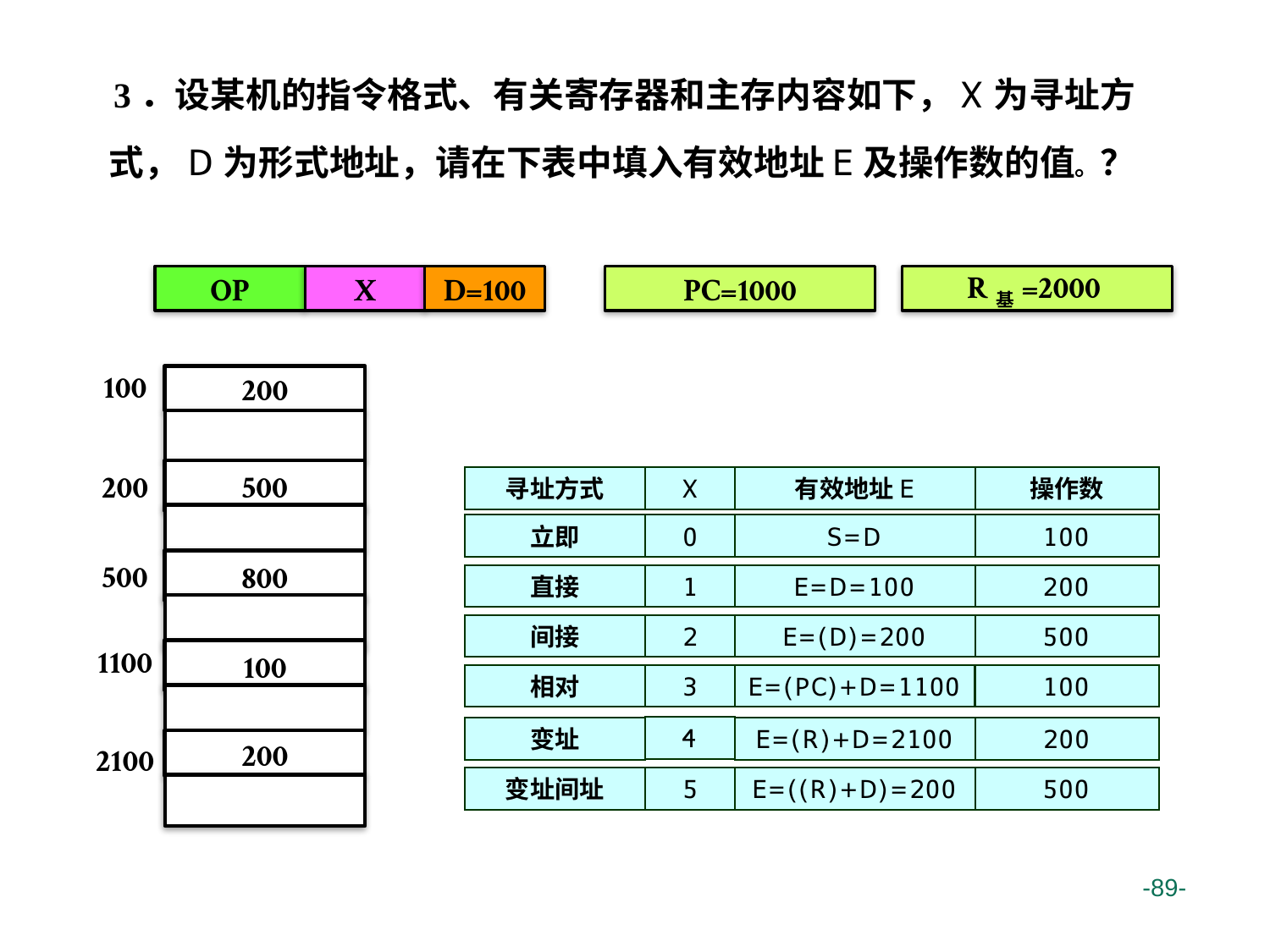

3．设某机的指令格式、有关寄存器和主存内容如下，X为寻址方式，D为形式地址，请在下表中填入有效地址E及操作数的值。？
R基=2000
OP
X
D=100
PC=1000
100
200

200
500
寻址方式
X
有效地址E
操作数

立即
0
S=D
100
500
800
直接
1
E=D=100
200

间接
2
E=(D)=200
500
1100
100
相对
3
100
E=(PC)+D=1100

4
变址
E=(R)+D=2100
200
200
2100
变址间址
5
E=((R)+D)=200
500

 -89-